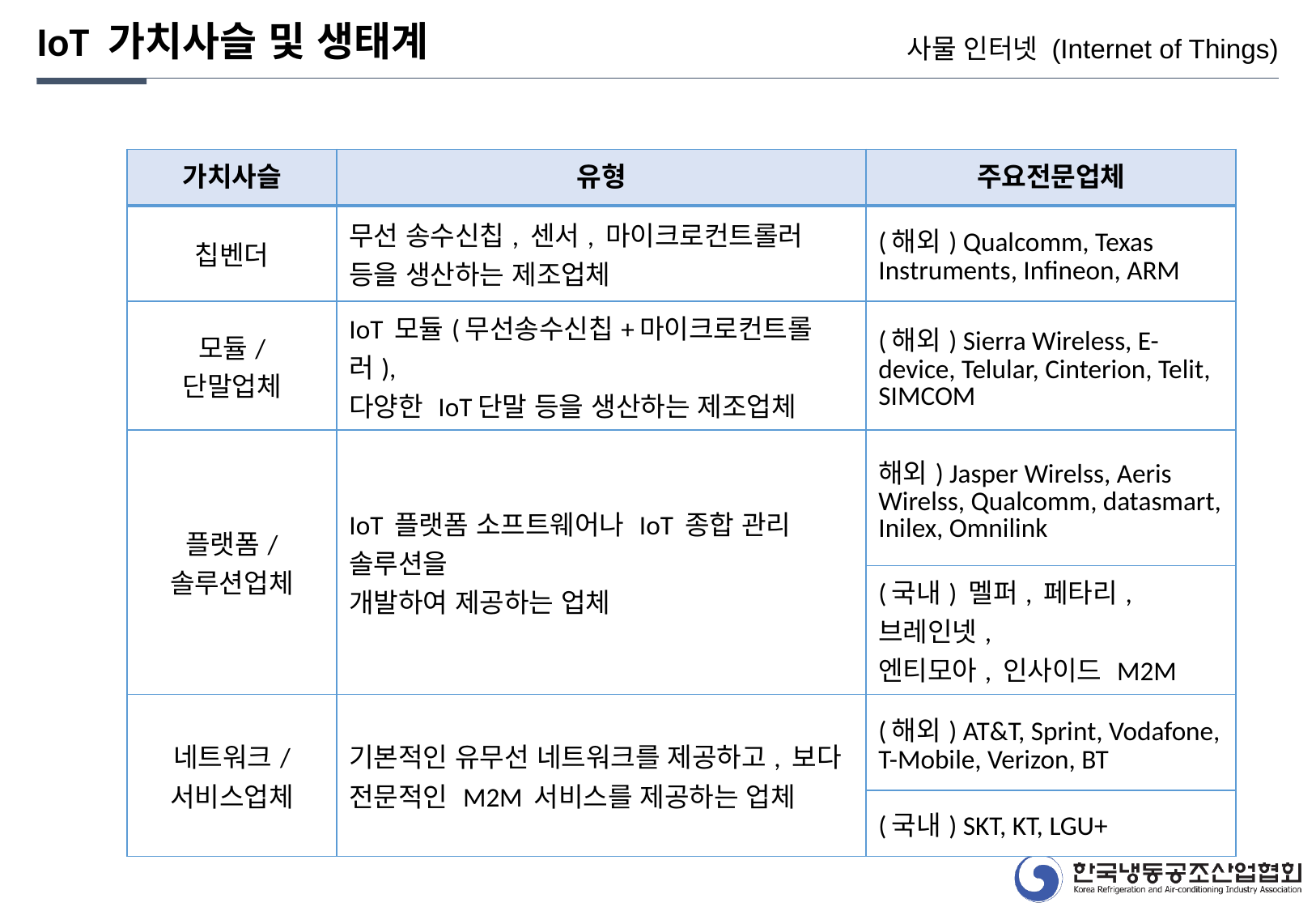

IoT 가치사슬 및 생태계
사물 인터넷 (Internet of Things)

| 가치사슬 | 유형 | 주요전문업체 |
| --- | --- | --- |
| 칩벤더 | 무선 송수신칩, 센서, 마이크로컨트롤러 등을 생산하는 제조업체 | (해외) Qualcomm, Texas Instruments, Infineon, ARM |
| 모듈/ 단말업체 | IoT 모듈(무선송수신칩+마이크로컨트롤러), 다양한 IoT단말 등을 생산하는 제조업체 | (해외) Sierra Wireless, E-device, Telular, Cinterion, Telit, SIMCOM |
| 플랫폼/ 솔루션업체 | IoT 플랫폼 소프트웨어나 IoT 종합 관리 솔루션을 개발하여 제공하는 업체 | 해외) Jasper Wirelss, Aeris Wirelss, Qualcomm, datasmart, Inilex, Omnilink |
|  |  | (국내) 멜퍼, 페타리, 브레인넷, 엔티모아, 인사이드 M2M |
| 네트워크/ 서비스업체 | 기본적인 유무선 네트워크를 제공하고, 보다 전문적인 M2M 서비스를 제공하는 업체 | (해외) AT&T, Sprint, Vodafone, T-Mobile, Verizon, BT |
|  |  | (국내) SKT, KT, LGU+ |